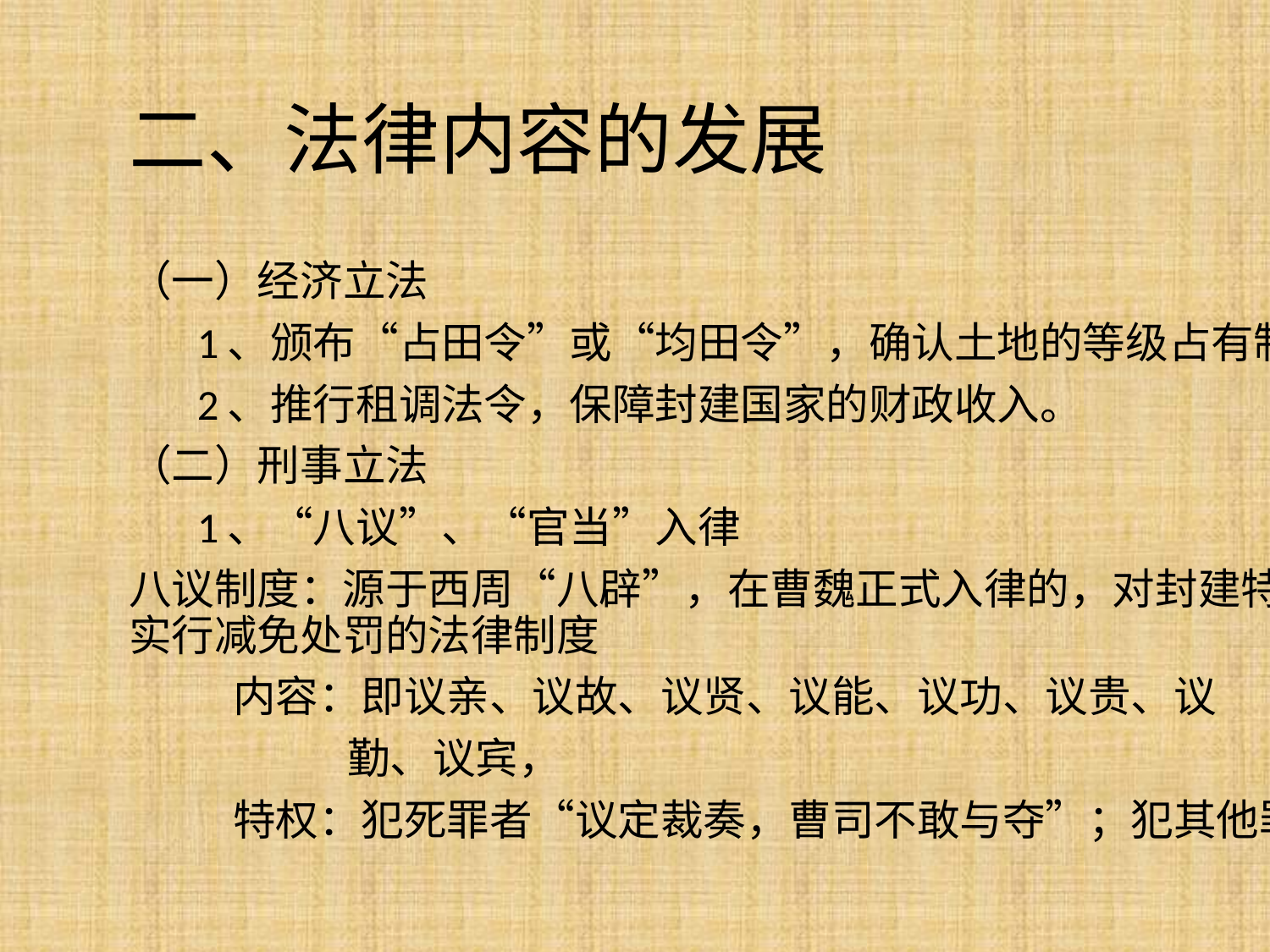

# 二、法律内容的发展
（一）经济立法
       1、颁布“占田令”或“均田令”，确认土地的等级占有制度
       2、推行租调法令，保障封建国家的财政收入。
（二）刑事立法
       1、“八议”、“官当”入律
八议制度：源于西周“八辟”，在曹魏正式入律的，对封建特权人物犯罪后实行减免处罚的法律制度
          内容：即议亲、议故、议贤、议能、议功、议贵、议
                      勤、议宾，
          特权：犯死罪者“议定裁奏，曹司不敢与夺”；犯其他罪例减